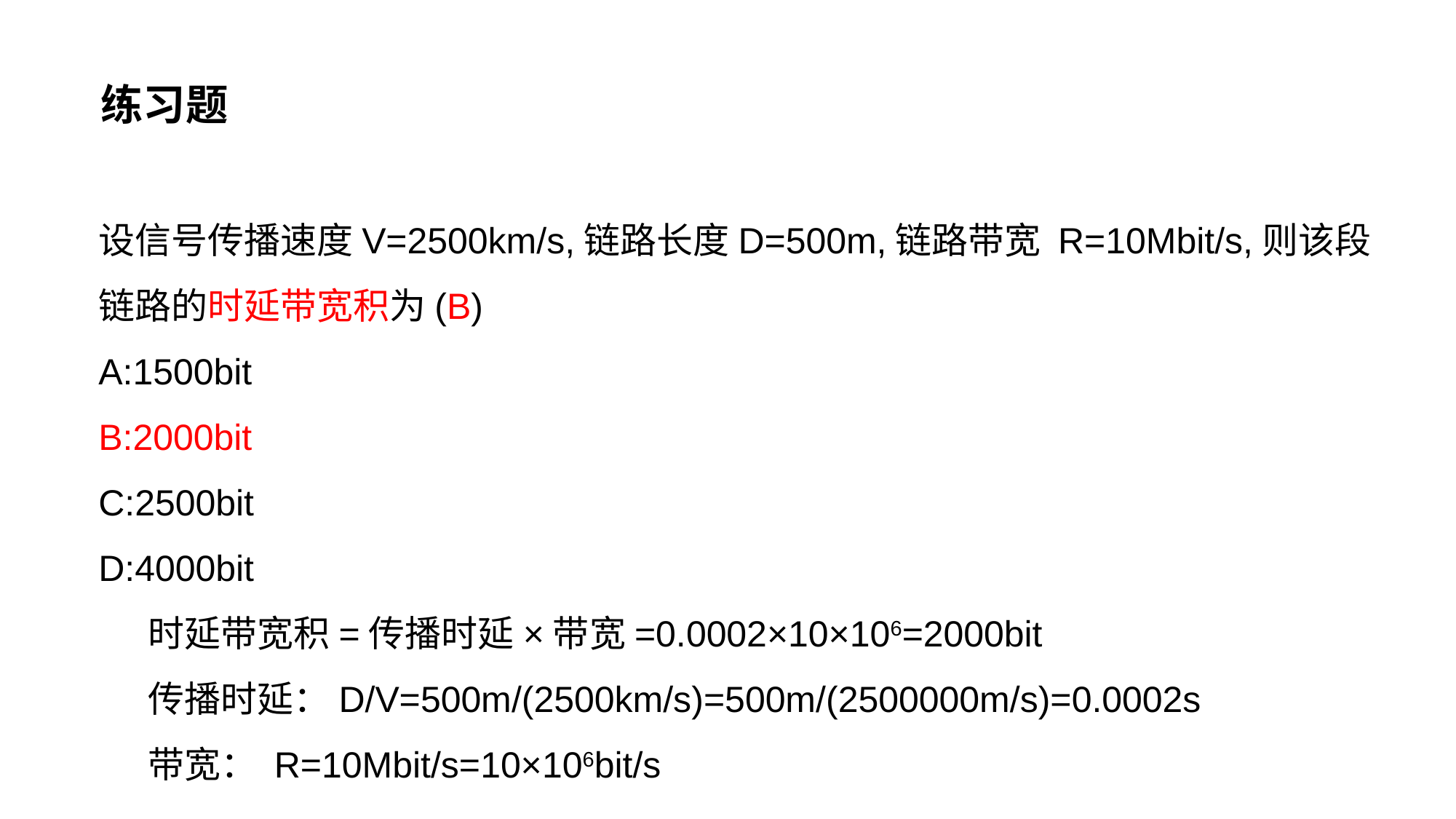

练习题
设信号传播速度V=2500km/s,链路长度D=500m,链路带宽 R=10Mbit/s,则该段链路的时延带宽积为(B)
A:1500bit
B:2000bit
C:2500bit
D:4000bit
     时延带宽积=传播时延×带宽=0.0002×10×106=2000bit
     传播时延：D/V=500m/(2500km/s)=500m/(2500000m/s)=0.0002s
     带宽： R=10Mbit/s=10×106bit/s